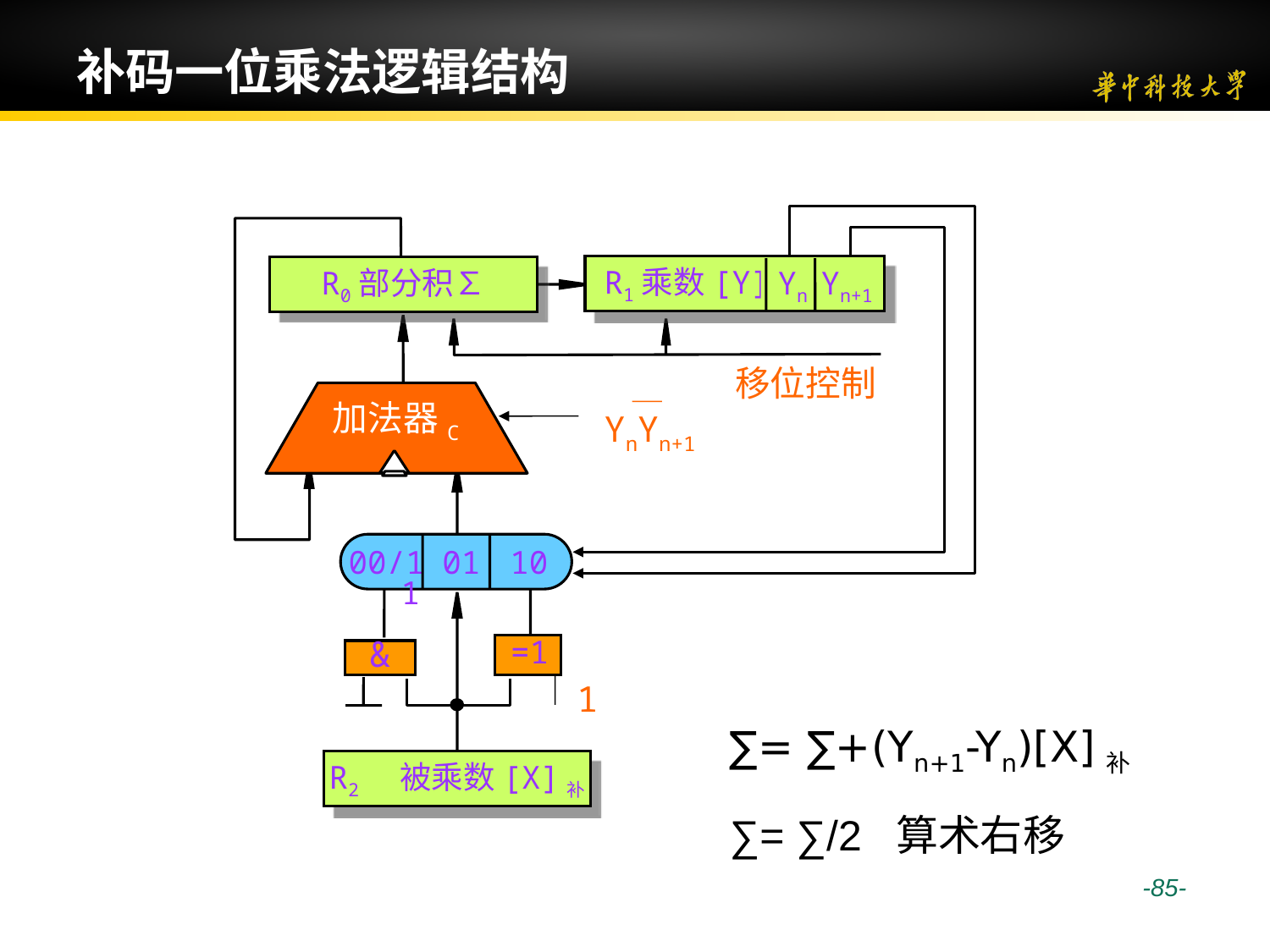

# 补码一位乘法逻辑结构

 R1乘数[Y]补
Yn
Yn+1

R0部分积∑

移位控制

加法器C

YnYn+1

00/11
01
10

=1
&

1

∑= ∑+(Yn+1-Yn)[X]补
∑= ∑/2  算术右移
R2   被乘数[X]补
 -85-